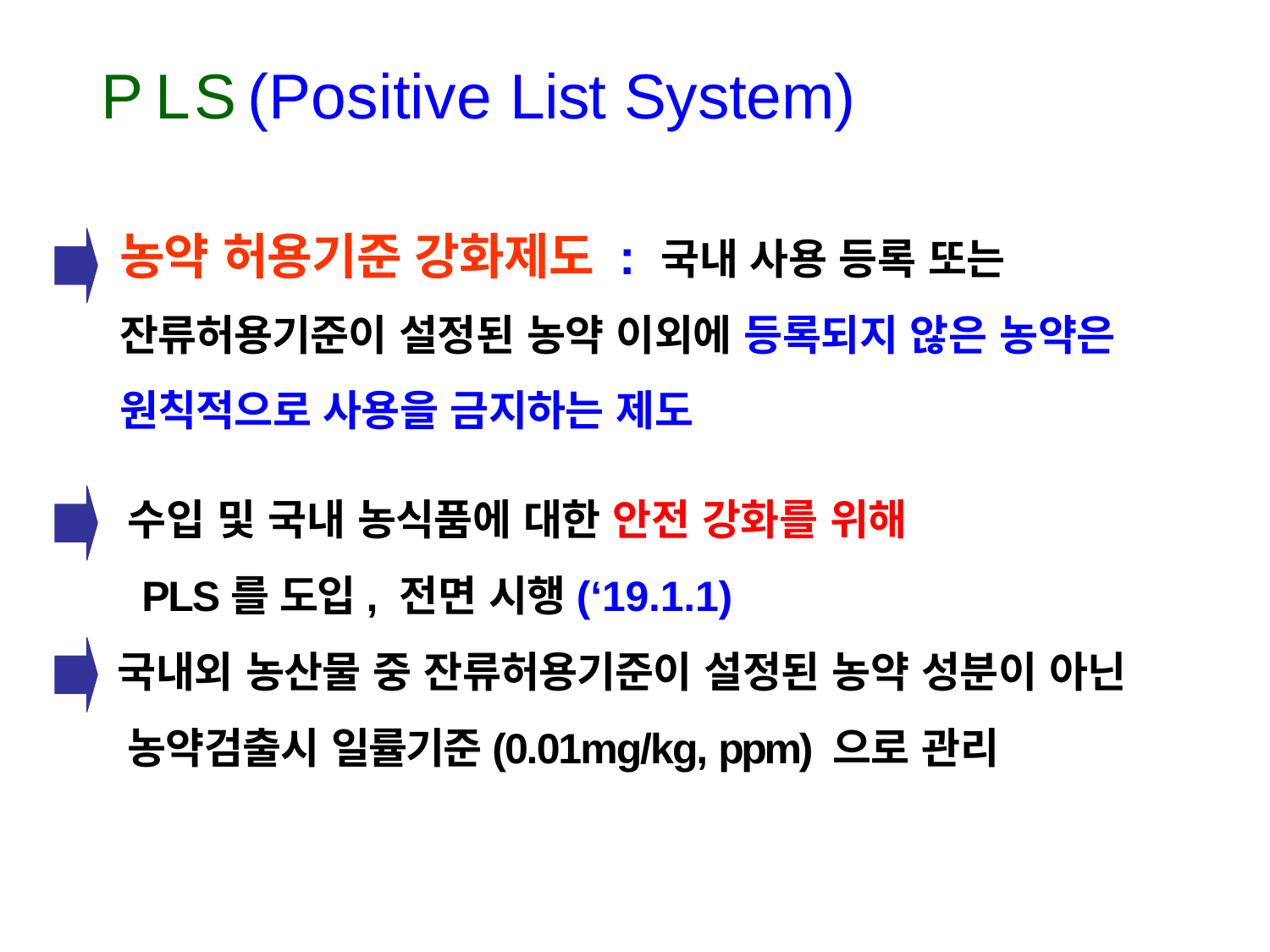

# P L S (Positive List System)
농약 허용기준 강화제도 : 국내 사용 등록 또는  잔류허용기준이 설정된 농약 이외에 등록되지 않은 농약은  원칙적으로 사용을 금지하는 제도
수입 및 국내 농식품에 대한 안전 강화를 위해  PLS를 도입, 전면 시행(‘19.1.1)
국내외 농산물 중 잔류허용기준이 설정된 농약 성분이 아닌  농약검출시 일률기준(0.01mg/kg, ppm) 으로 관리